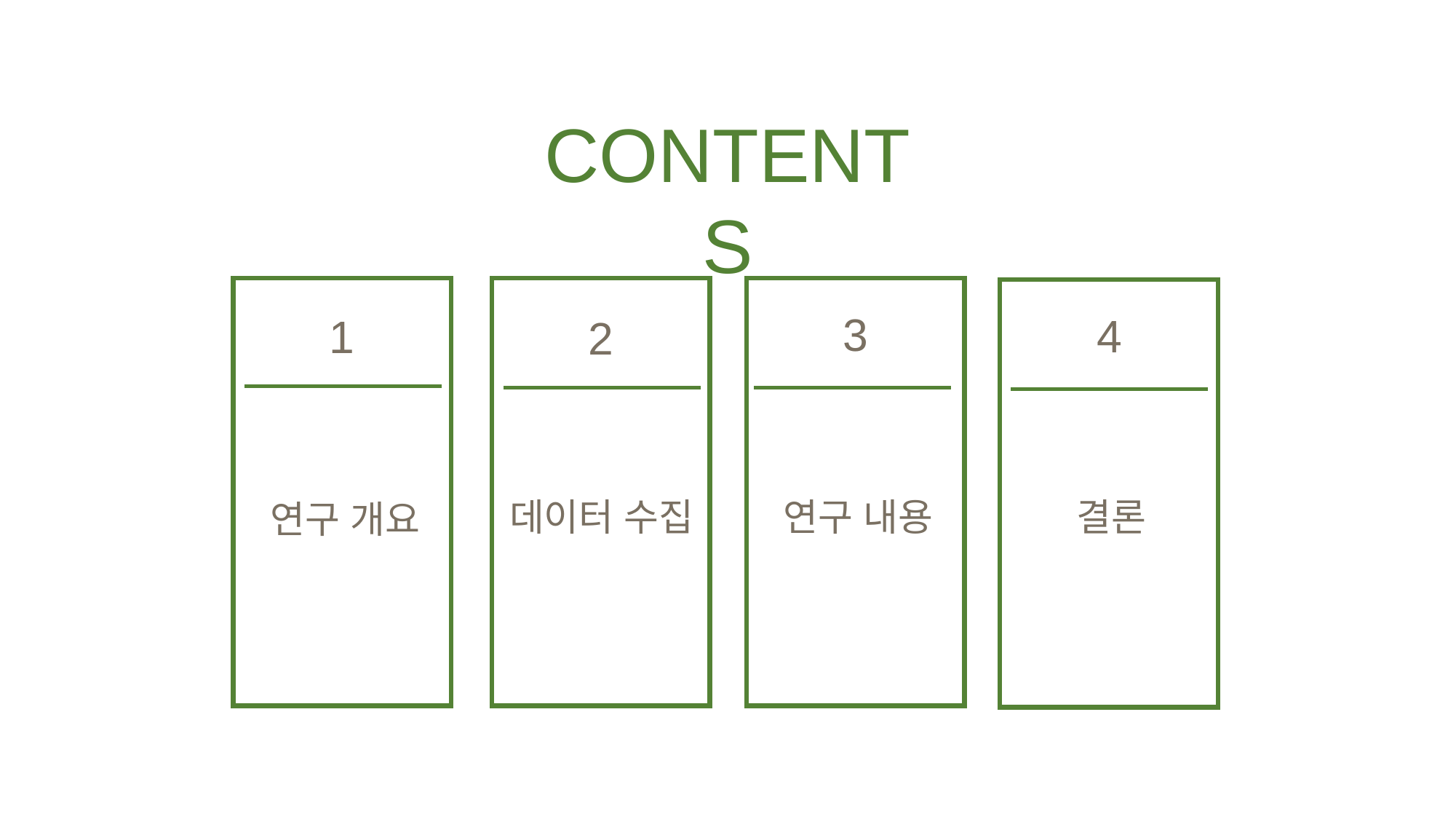

CONTENTS

3
4
1
2
데이터 수집
연구 내용
결론
연구 개요